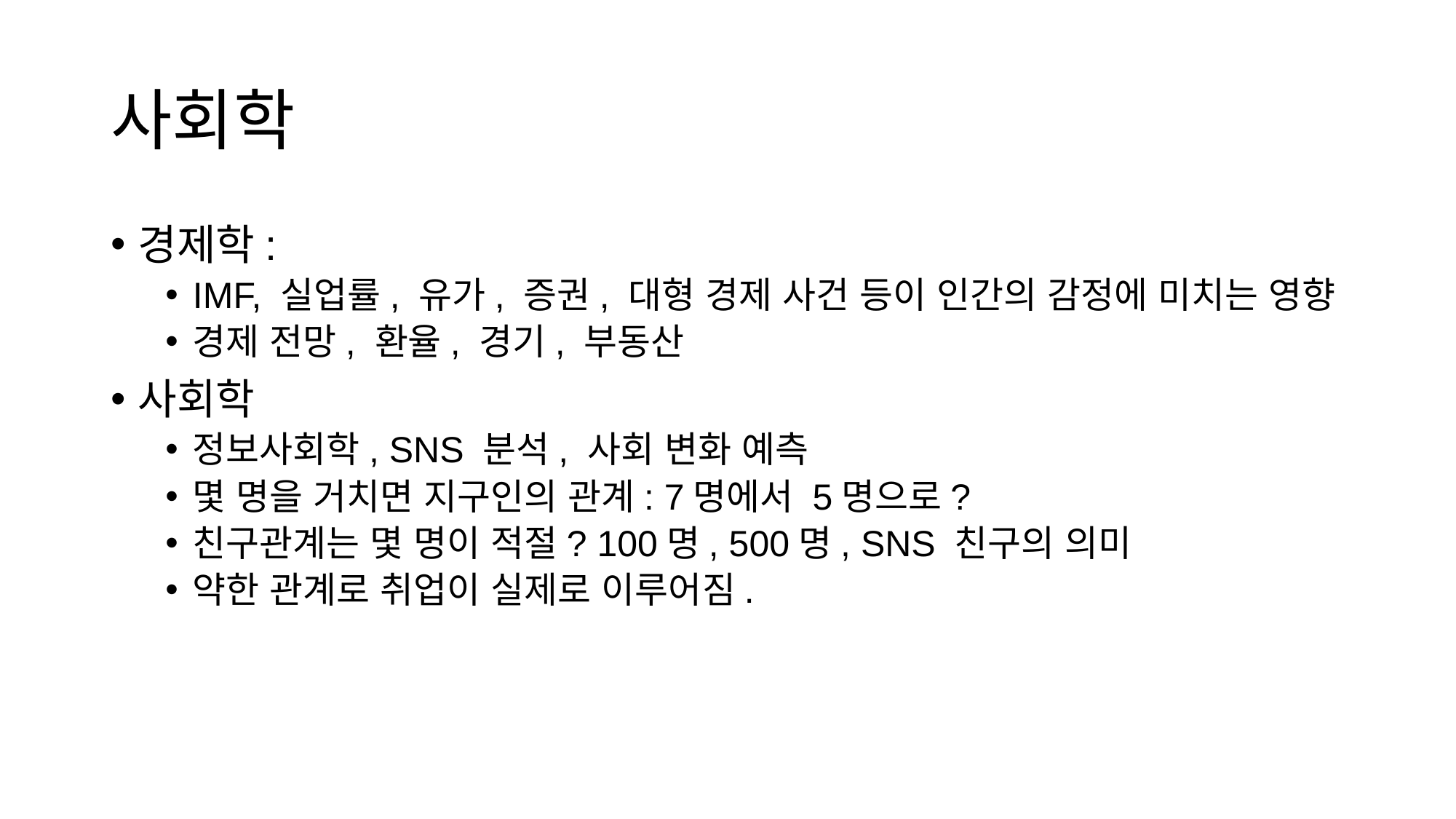

# 사회학
경제학:
IMF, 실업률, 유가, 증권, 대형 경제 사건 등이 인간의 감정에 미치는 영향
경제 전망, 환율, 경기, 부동산
사회학
정보사회학, SNS 분석, 사회 변화 예측
몇 명을 거치면 지구인의 관계: 7명에서 5명으로?
친구관계는 몇 명이 적절? 100명, 500명, SNS 친구의 의미
약한 관계로 취업이 실제로 이루어짐.